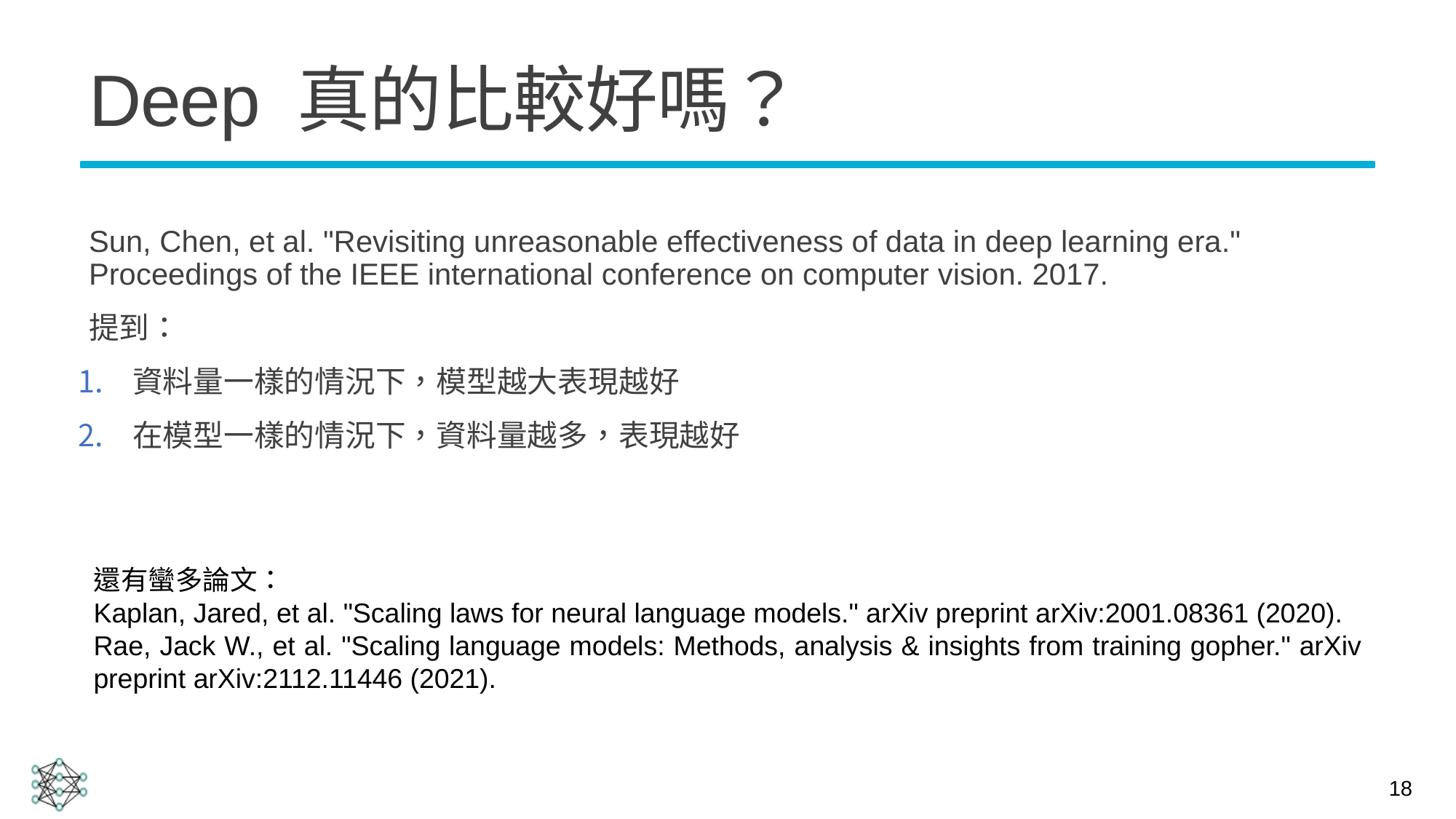

# Deep 真的比較好嗎？
Sun, Chen, et al. "Revisiting unreasonable effectiveness of data in deep learning era." Proceedings of the IEEE international conference on computer vision. 2017.
提到：
資料量一樣的情況下，模型越大表現越好
在模型一樣的情況下，資料量越多，表現越好
還有蠻多論文：
Kaplan, Jared, et al. "Scaling laws for neural language models." arXiv preprint arXiv:2001.08361 (2020).
Rae, Jack W., et al. "Scaling language models: Methods, analysis & insights from training gopher." arXiv preprint arXiv:2112.11446 (2021).
18